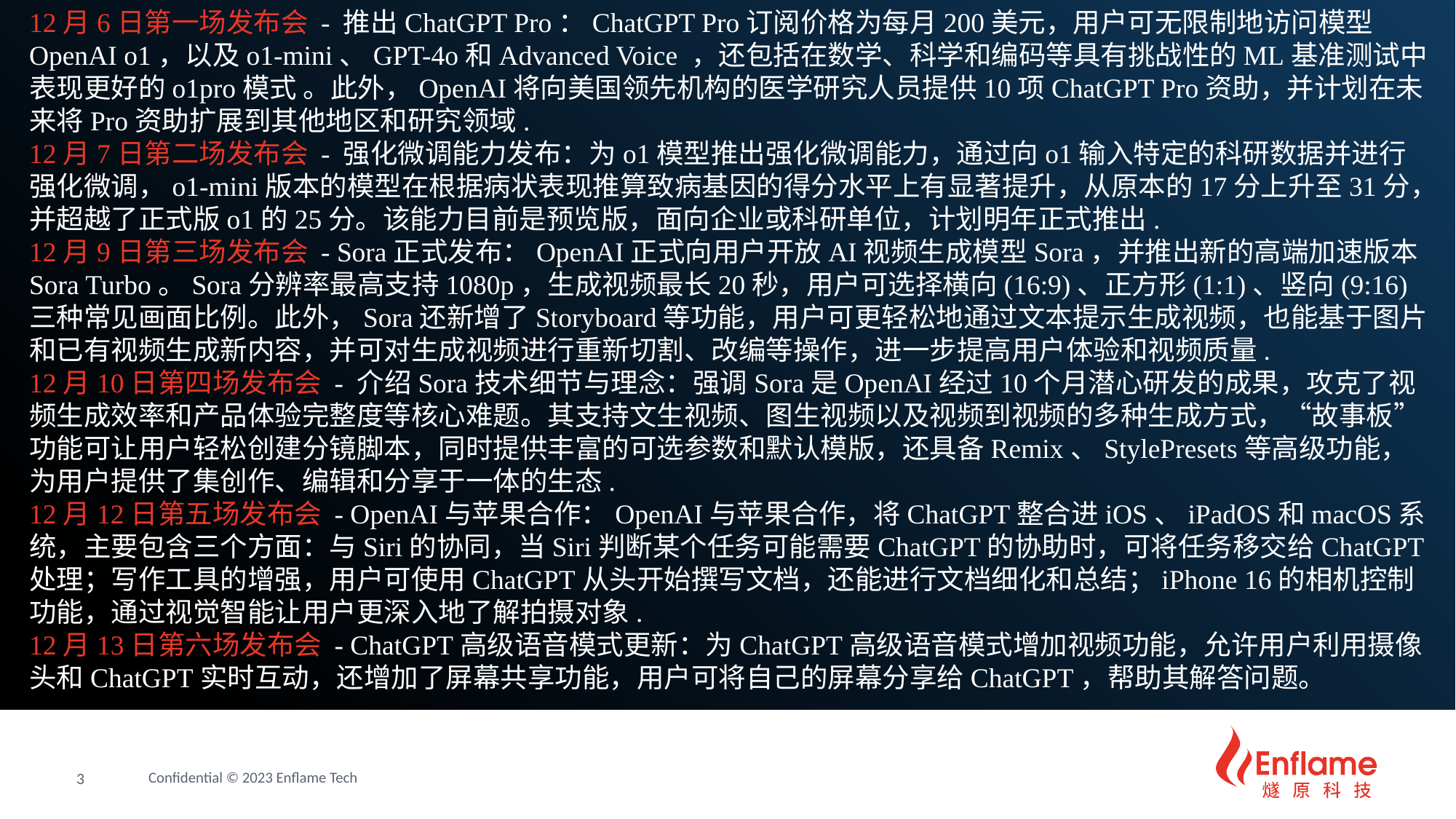

12月6日第一场发布会 - 推出ChatGPT Pro：ChatGPT Pro订阅价格为每月200美元，用户可无限制地访问模型OpenAI o1，以及o1-mini、GPT-4o和Advanced Voice ，还包括在数学、科学和编码等具有挑战性的ML基准测试中表现更好的o1pro模式 。此外，OpenAI将向美国领先机构的医学研究人员提供10项ChatGPT Pro资助，并计划在未来将Pro资助扩展到其他地区和研究领域.
12月7日第二场发布会 - 强化微调能力发布：为o1模型推出强化微调能力，通过向o1输入特定的科研数据并进行强化微调，o1-mini版本的模型在根据病状表现推算致病基因的得分水平上有显著提升，从原本的17分上升至31分，并超越了正式版o1的25分。该能力目前是预览版，面向企业或科研单位，计划明年正式推出.
12月9日第三场发布会 - Sora正式发布：OpenAI正式向用户开放AI视频生成模型Sora，并推出新的高端加速版本Sora Turbo。Sora分辨率最高支持1080p，生成视频最长20秒，用户可选择横向(16:9)、正方形(1:1)、竖向(9:16)三种常见画面比例。此外，Sora还新增了Storyboard等功能，用户可更轻松地通过文本提示生成视频，也能基于图片和已有视频生成新内容，并可对生成视频进行重新切割、改编等操作，进一步提高用户体验和视频质量.
12月10日第四场发布会 - 介绍Sora技术细节与理念：强调Sora是OpenAI经过10个月潜心研发的成果，攻克了视频生成效率和产品体验完整度等核心难题。其支持文生视频、图生视频以及视频到视频的多种生成方式，“故事板”功能可让用户轻松创建分镜脚本，同时提供丰富的可选参数和默认模版，还具备Remix、StylePresets等高级功能，为用户提供了集创作、编辑和分享于一体的生态.
12月12日第五场发布会 - OpenAI与苹果合作：OpenAI与苹果合作，将ChatGPT整合进iOS、iPadOS和macOS系统，主要包含三个方面：与Siri的协同，当Siri判断某个任务可能需要ChatGPT的协助时，可将任务移交给ChatGPT处理；写作工具的增强，用户可使用ChatGPT从头开始撰写文档，还能进行文档细化和总结；iPhone 16的相机控制功能，通过视觉智能让用户更深入地了解拍摄对象.
12月13日第六场发布会 - ChatGPT高级语音模式更新：为ChatGPT高级语音模式增加视频功能，允许用户利用摄像头和ChatGPT实时互动，还增加了屏幕共享功能，用户可将自己的屏幕分享给ChatGPT，帮助其解答问题。
3